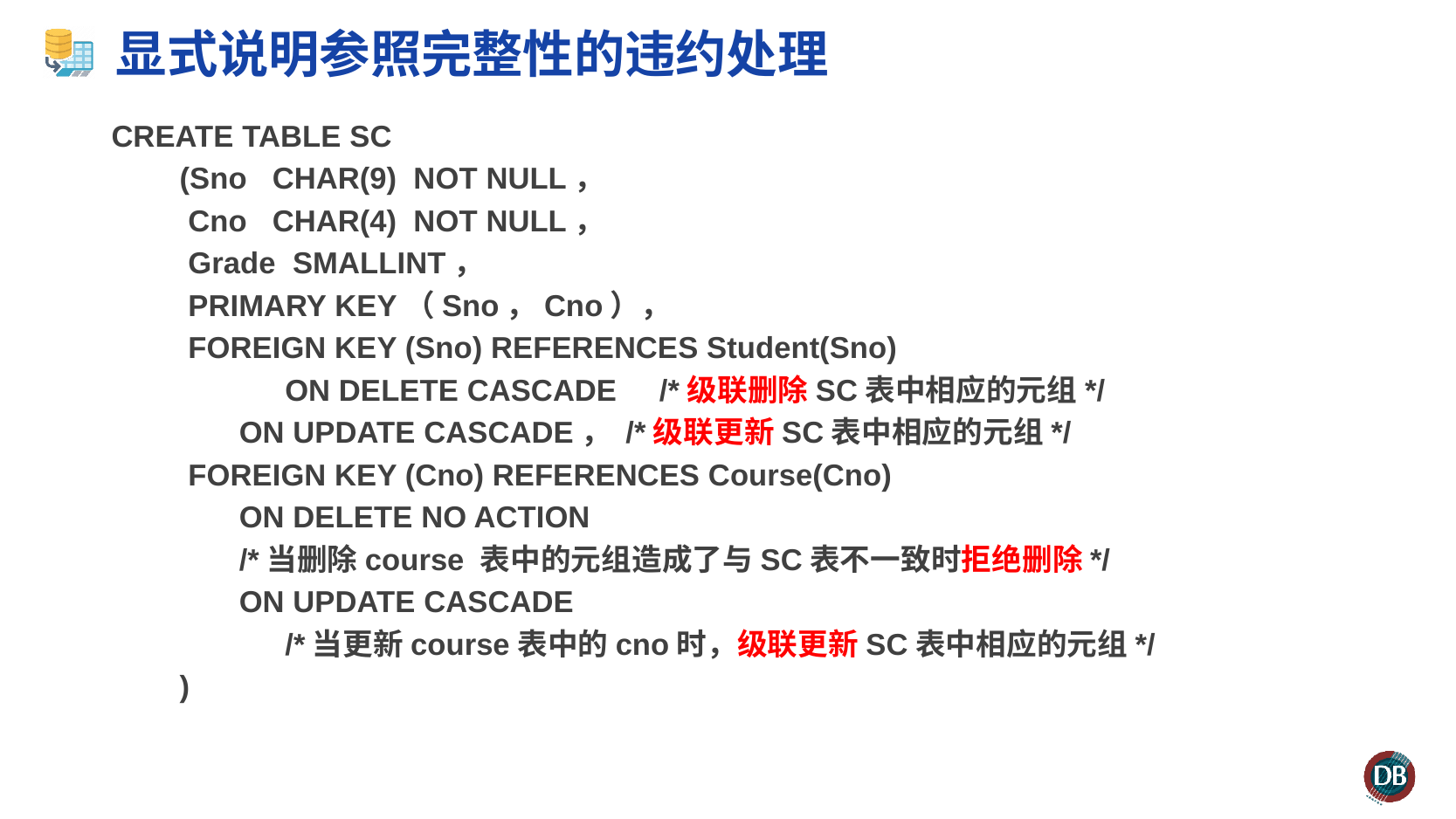

# 显式说明参照完整性的违约处理
CREATE TABLE SC
        (Sno   CHAR(9)  NOT NULL，
         Cno   CHAR(4)  NOT NULL，
         Grade  SMALLINT，
         PRIMARY KEY（Sno，Cno），
         FOREIGN KEY (Sno) REFERENCES Student(Sno)
		ON DELETE CASCADE     /*级联删除SC表中相应的元组*/
               ON UPDATE CASCADE， /*级联更新SC表中相应的元组*/
         FOREIGN KEY (Cno) REFERENCES Course(Cno)
               ON DELETE NO ACTION
               /*当删除course 表中的元组造成了与SC表不一致时拒绝删除*/
               ON UPDATE CASCADE
      	/*当更新course表中的cno时，级联更新SC表中相应的元组*/
        )